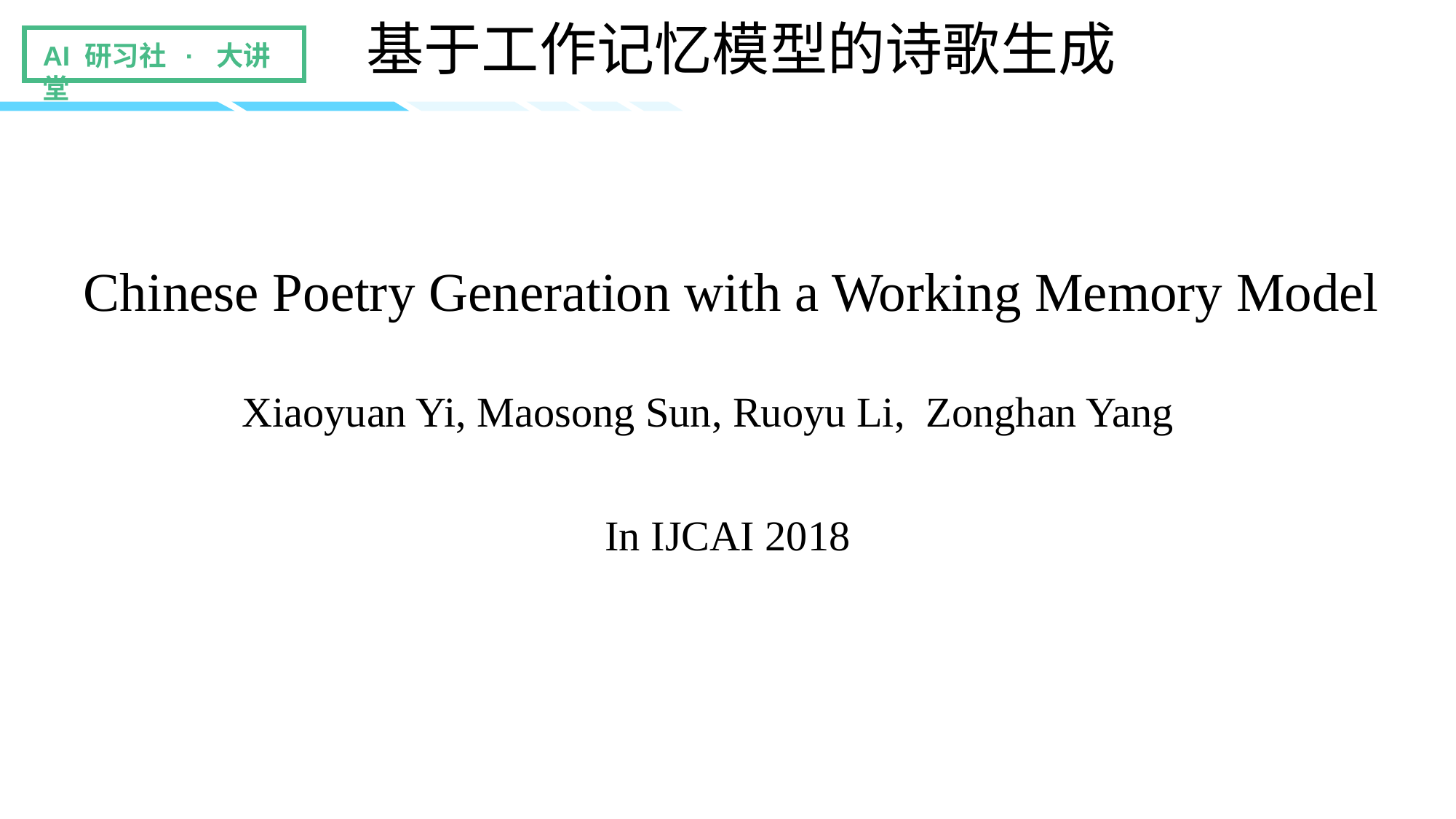

基于工作记忆模型的诗歌生成
Chinese Poetry Generation with a Working Memory Model
Xiaoyuan Yi, Maosong Sun, Ruoyu Li,  Zonghan Yang
In IJCAI 2018